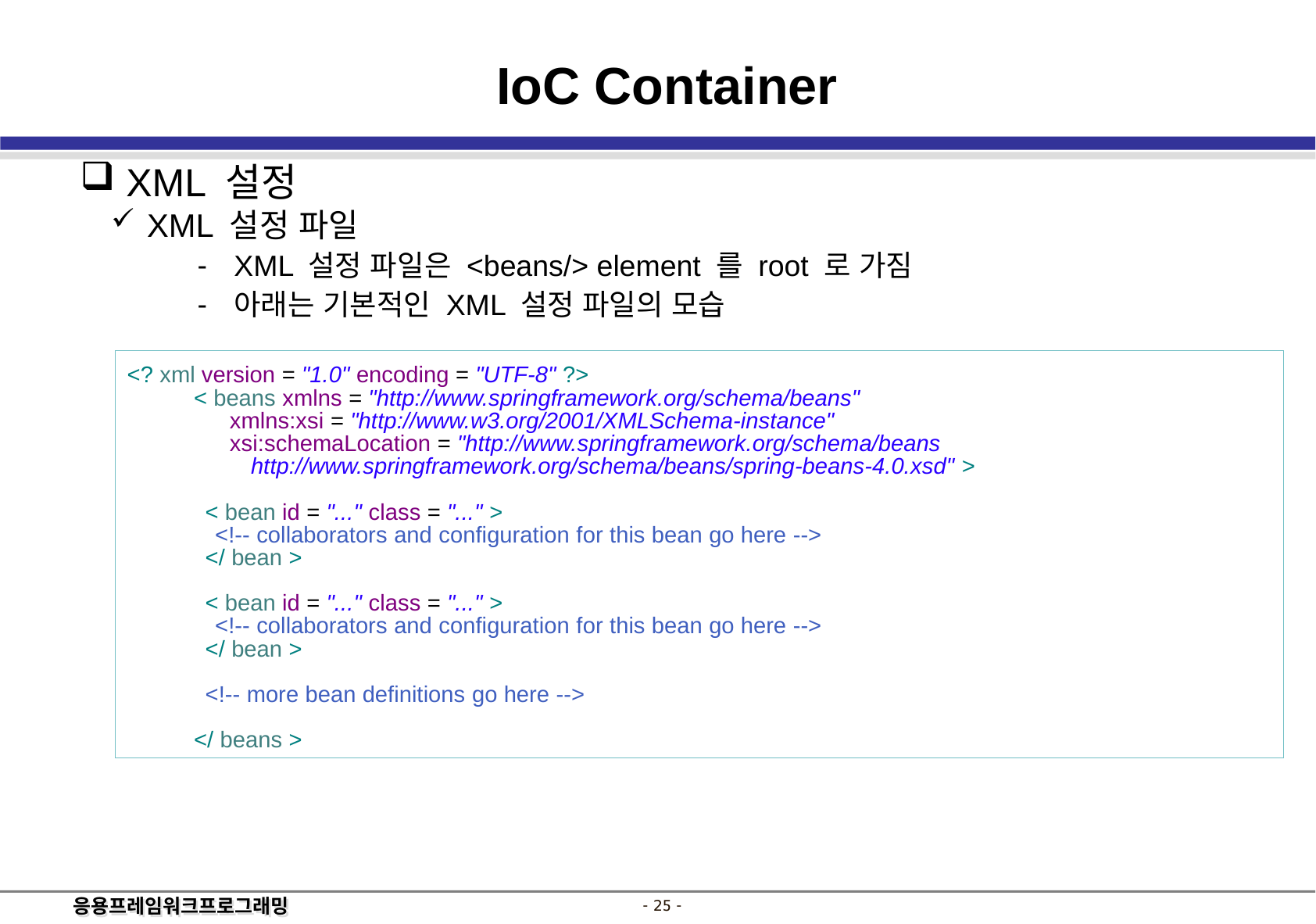

IoC Container
 XML 설정
 XML 설정 파일
XML 설정 파일은 <beans/> element 를 root 로 가짐
아래는 기본적인 XML 설정 파일의 모습
<? xml version = "1.0" encoding = "UTF-8" ?>
		< beans xmlns = "http://www.springframework.org/schema/beans"
					xmlns:xsi = "http://www.w3.org/2001/XMLSchema-instance"
					xsi:schemaLocation = "http://www.springframework.org/schema/beans
						http://www.springframework.org/schema/beans/spring-beans-4.0.xsd" >

			< bean id = "..." class = "..." >
				<!-- collaborators and configuration for this bean go here -->
			</ bean >

			< bean id = "..." class = "..." >
				<!-- collaborators and configuration for this bean go here -->
			</ bean >

			<!-- more bean definitions go here -->

		</ beans >
- 25 -